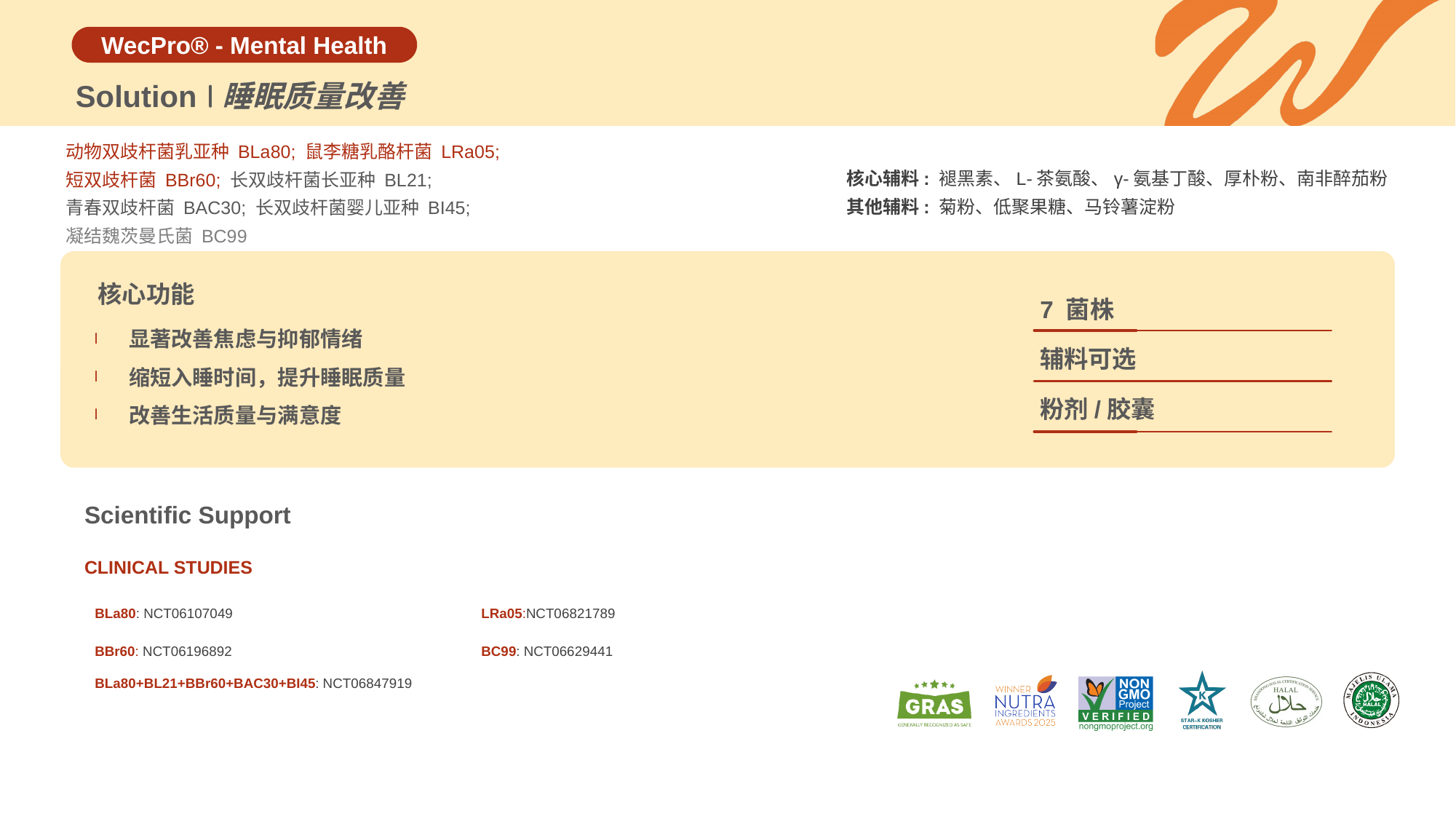

Solution
睡眠质量改善
动物双歧杆菌乳亚种 BLa80; 鼠李糖乳酪杆菌 LRa05;
短双歧杆菌 BBr60; 长双歧杆菌长亚种 BL21;
青春双歧杆菌 BAC30; 长双歧杆菌婴儿亚种 BI45;
凝结魏茨曼氏菌 BC99
核心辅料: 褪黑素、L-茶氨酸、γ-氨基丁酸、厚朴粉、南非醉茄粉
其他辅料: 菊粉、低聚果糖、马铃薯淀粉
核心功能
7 菌株
显著改善焦虑与抑郁情绪
缩短入睡时间，提升睡眠质量
改善生活质量与满意度
辅料可选
粉剂/胶囊
| BLa80: NCT06107049 | LRa05:NCT06821789 |
| --- | --- |
| BBr60: NCT06196892 | BC99: NCT06629441 |
| BLa80+BL21+BBr60+BAC30+BI45: NCT06847919 |  |
|  |  |